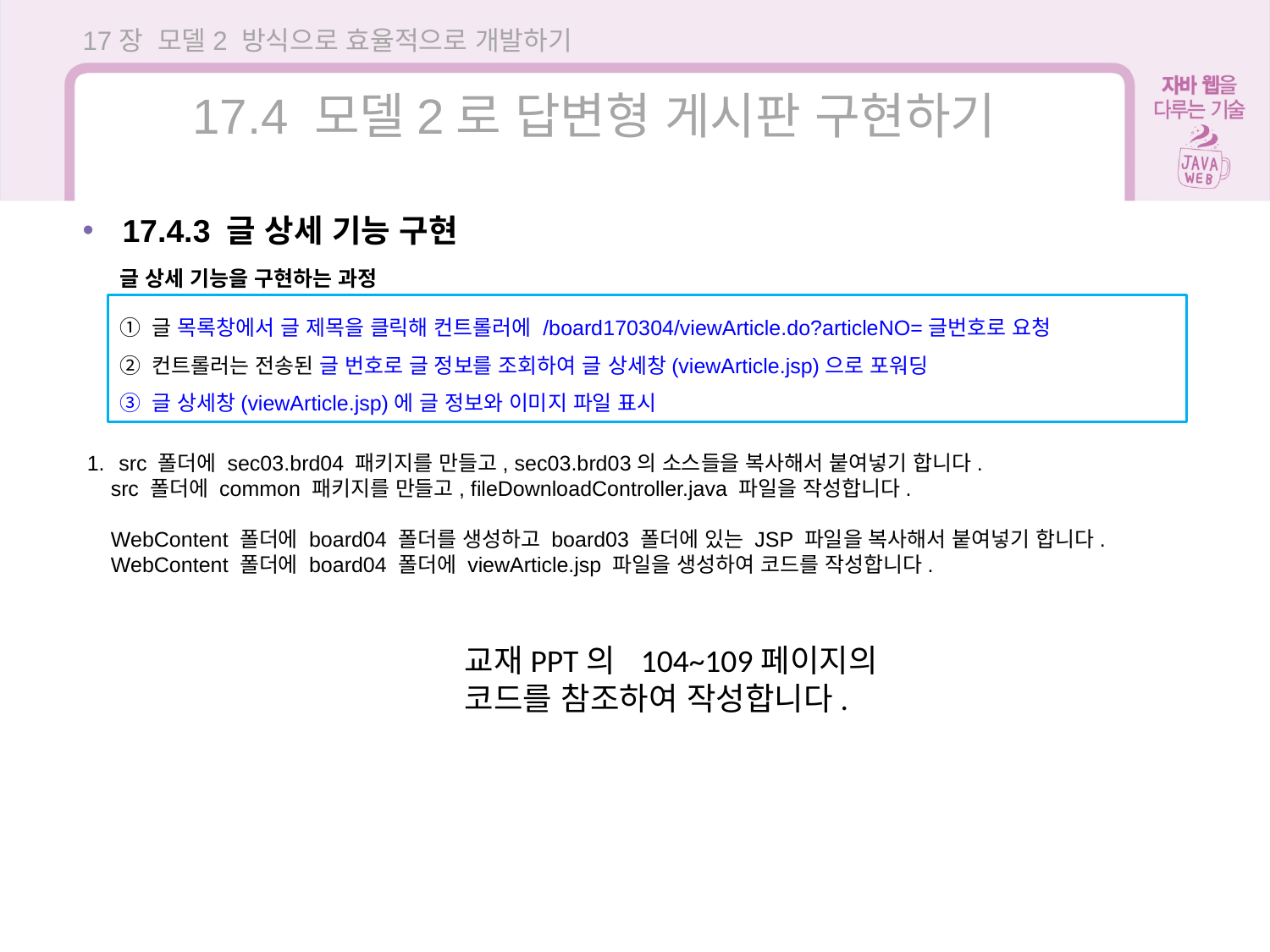

17장  모델2 방식으로 효율적으로 개발하기
17.4 모델2로 답변형 게시판 구현하기
17.4.3 글 상세 기능 구현
글 상세 기능을 구현하는 과정
글 목록창에서 글 제목을 클릭해 컨트롤러에 /board170304/viewArticle.do?articleNO=글번호로 요청
컨트롤러는 전송된 글 번호로 글 정보를 조회하여 글 상세창(viewArticle.jsp)으로 포워딩
글 상세창(viewArticle.jsp)에 글 정보와 이미지 파일 표시
src 폴더에 sec03.brd04 패키지를 만들고, sec03.brd03의 소스들을 복사해서 붙여넣기 합니다.
    src 폴더에 common 패키지를 만들고, fileDownloadController.java 파일을 작성합니다.

    WebContent 폴더에 board04 폴더를 생성하고 board03 폴더에 있는 JSP 파일을 복사해서 붙여넣기 합니다.
    WebContent 폴더에 board04 폴더에 viewArticle.jsp 파일을 생성하여 코드를 작성합니다.

교재PPT의  104~109페이지의
코드를 참조하여 작성합니다.